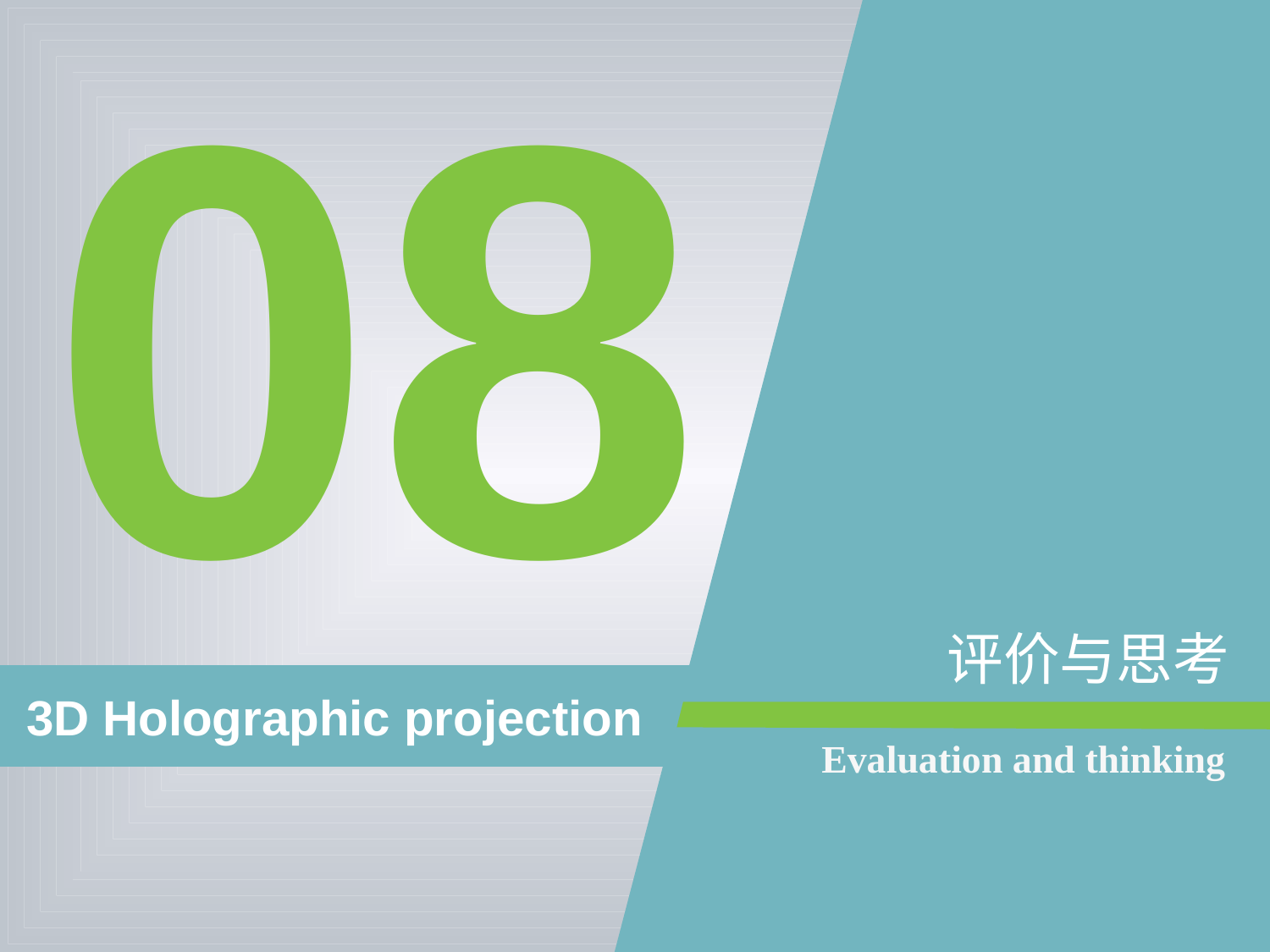

08

评价与思考
 3D Holographic projection

Evaluation and thinking